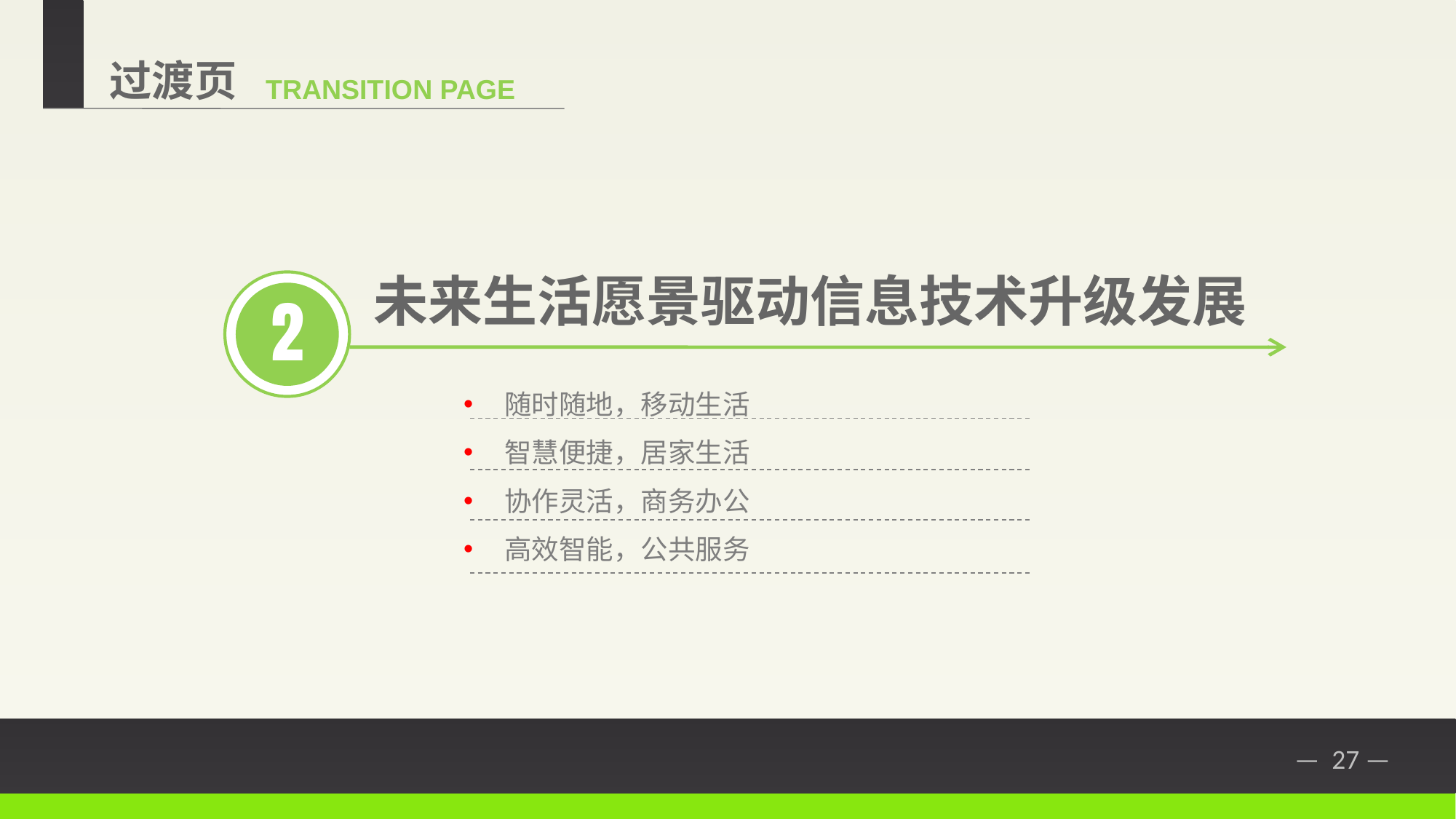

过渡页
TRANSITION PAGE

未来生活愿景驱动信息技术升级发展

2

随时随地，移动生活
智慧便捷，居家生活
协作灵活，商务办公
高效智能，公共服务